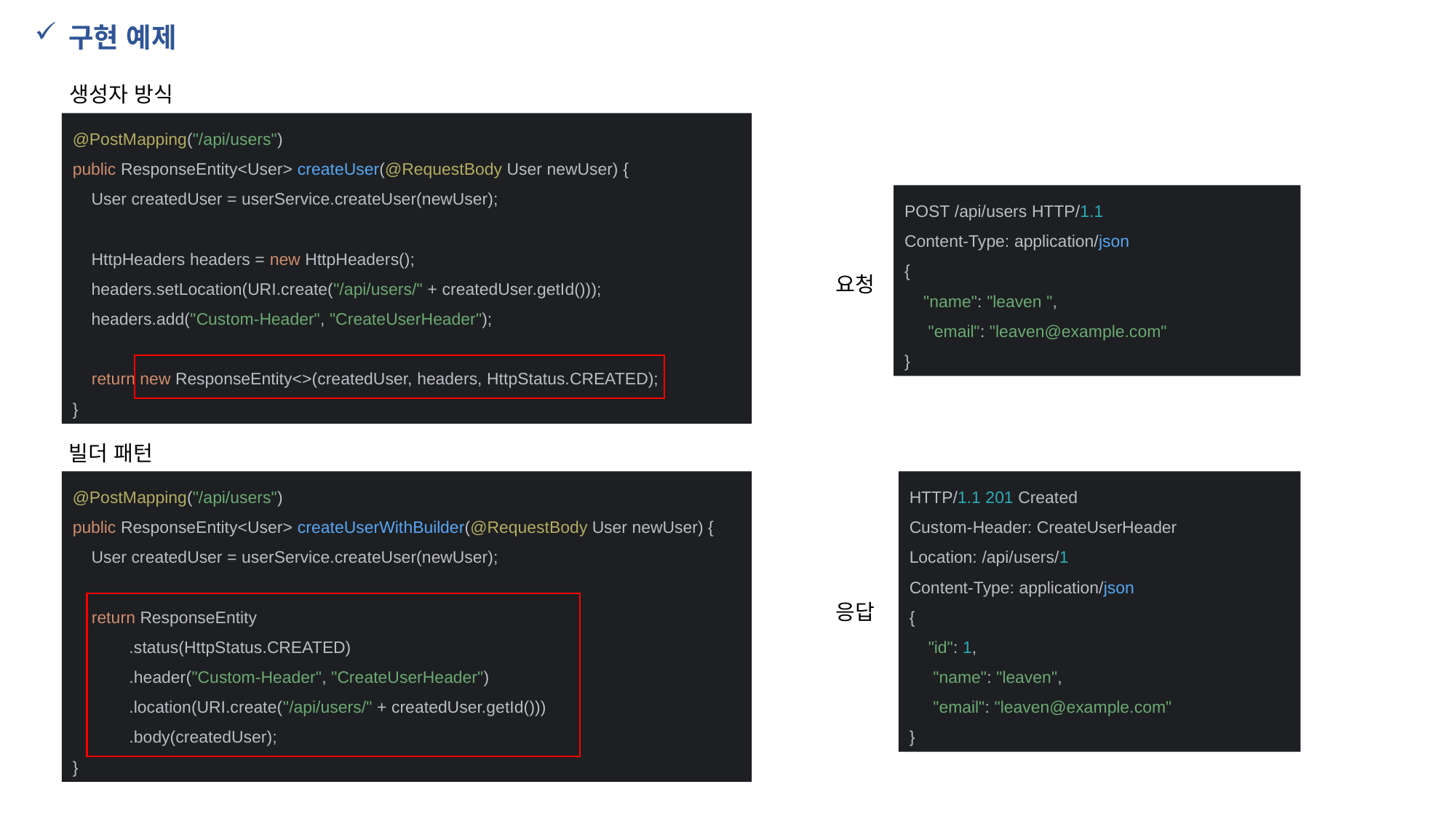

구현 예제
생성자 방식
@PostMapping("/api/users")
public ResponseEntity<User> createUser(@RequestBody User newUser) {
    User createdUser = userService.createUser(newUser);
    HttpHeaders headers = new HttpHeaders();
    headers.setLocation(URI.create("/api/users/" + createdUser.getId()));
    headers.add("Custom-Header", "CreateUserHeader");
    return new ResponseEntity<>(createdUser, headers, HttpStatus.CREATED);
}
POST /api/users HTTP/1.1
Content-Type: application/json
{
    "name": "leaven ",
     "email": "leaven@example.com"
}
요청

빌더 패턴
@PostMapping("/api/users")
public ResponseEntity<User> createUserWithBuilder(@RequestBody User newUser) {
    User createdUser = userService.createUser(newUser);
    return ResponseEntity
            .status(HttpStatus.CREATED)
            .header("Custom-Header", "CreateUserHeader")
            .location(URI.create("/api/users/" + createdUser.getId()))
            .body(createdUser);
}
HTTP/1.1 201 Created
Custom-Header: CreateUserHeader
Location: /api/users/1
Content-Type: application/json
{
    "id": 1,
     "name": "leaven",
     "email": "leaven@example.com"
}
응답